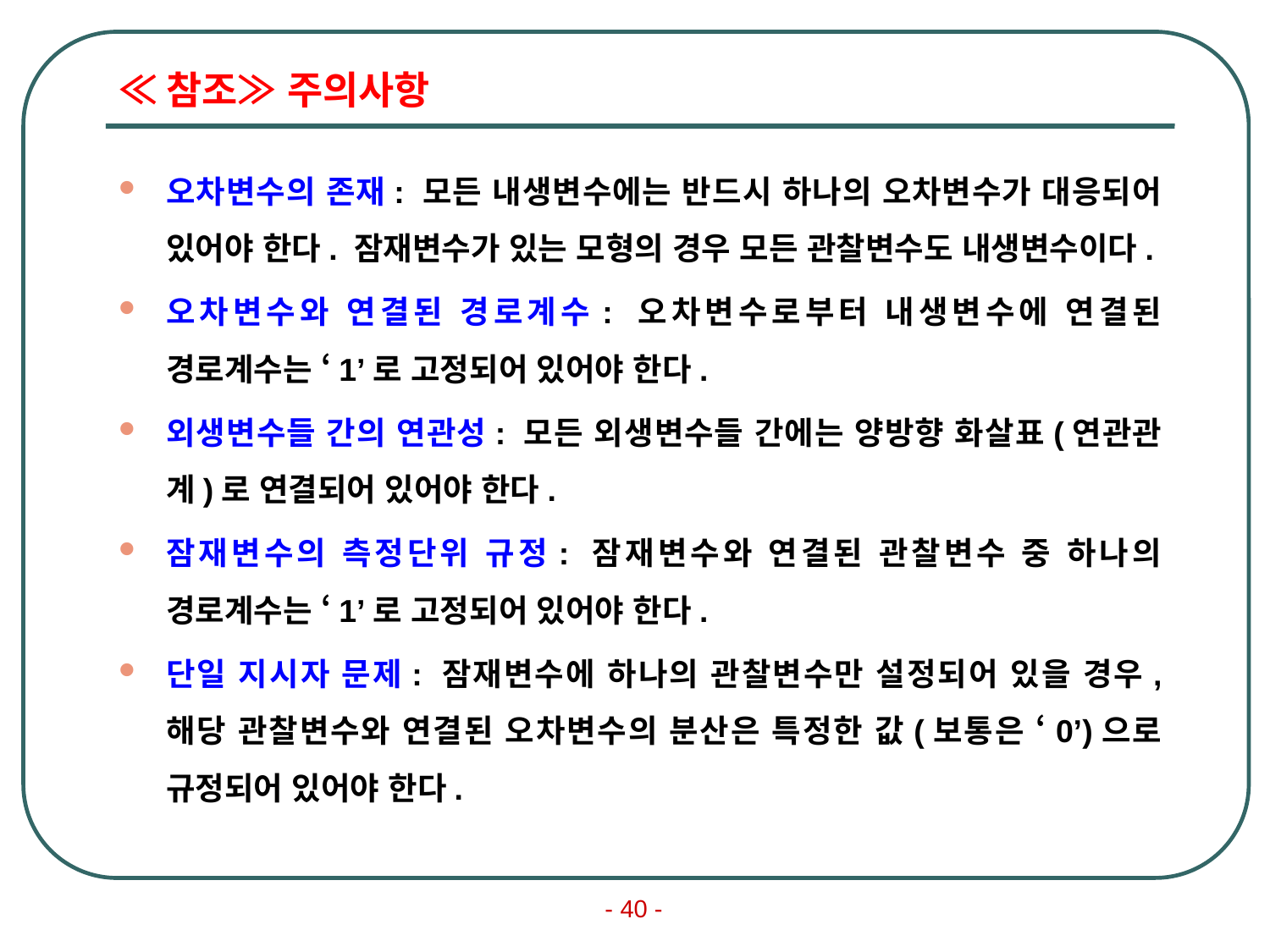

# ≪참조≫ 주의사항
오차변수의 존재: 모든 내생변수에는 반드시 하나의 오차변수가 대응되어 있어야 한다. 잠재변수가 있는 모형의 경우 모든 관찰변수도 내생변수이다.
오차변수와 연결된 경로계수: 오차변수로부터 내생변수에 연결된 경로계수는 ‘1’로 고정되어 있어야 한다.
외생변수들 간의 연관성: 모든 외생변수들 간에는 양방향 화살표(연관관계)로 연결되어 있어야 한다.
잠재변수의 측정단위 규정: 잠재변수와 연결된 관찰변수 중 하나의 경로계수는 ‘1’로 고정되어 있어야 한다.
단일 지시자 문제: 잠재변수에 하나의 관찰변수만 설정되어 있을 경우, 해당 관찰변수와 연결된 오차변수의 분산은 특정한 값(보통은 ‘0’)으로 규정되어 있어야 한다.
- 40 -